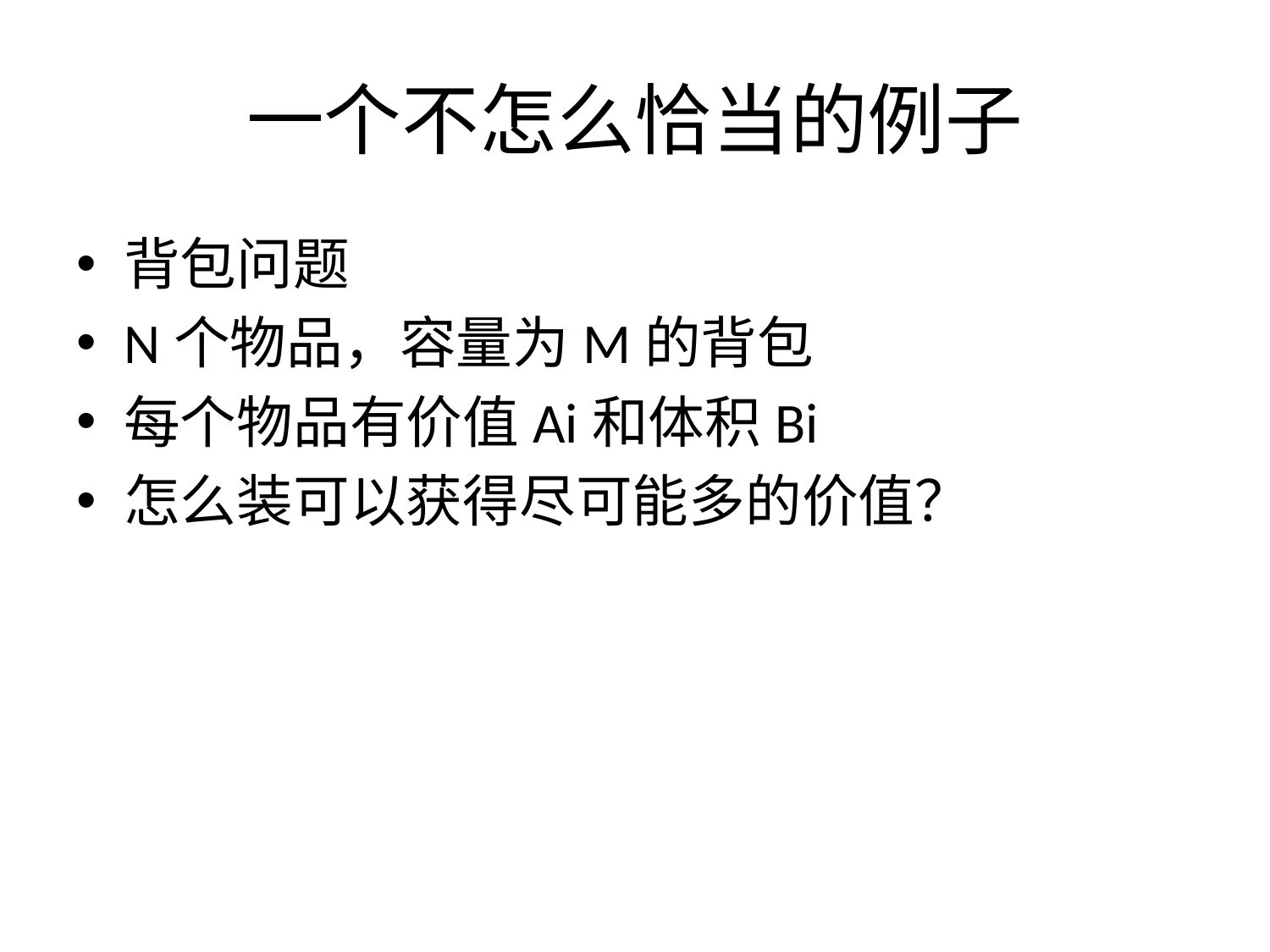

# 一个不怎么恰当的例子
背包问题
N个物品，容量为M的背包
每个物品有价值Ai和体积Bi
怎么装可以获得尽可能多的价值？